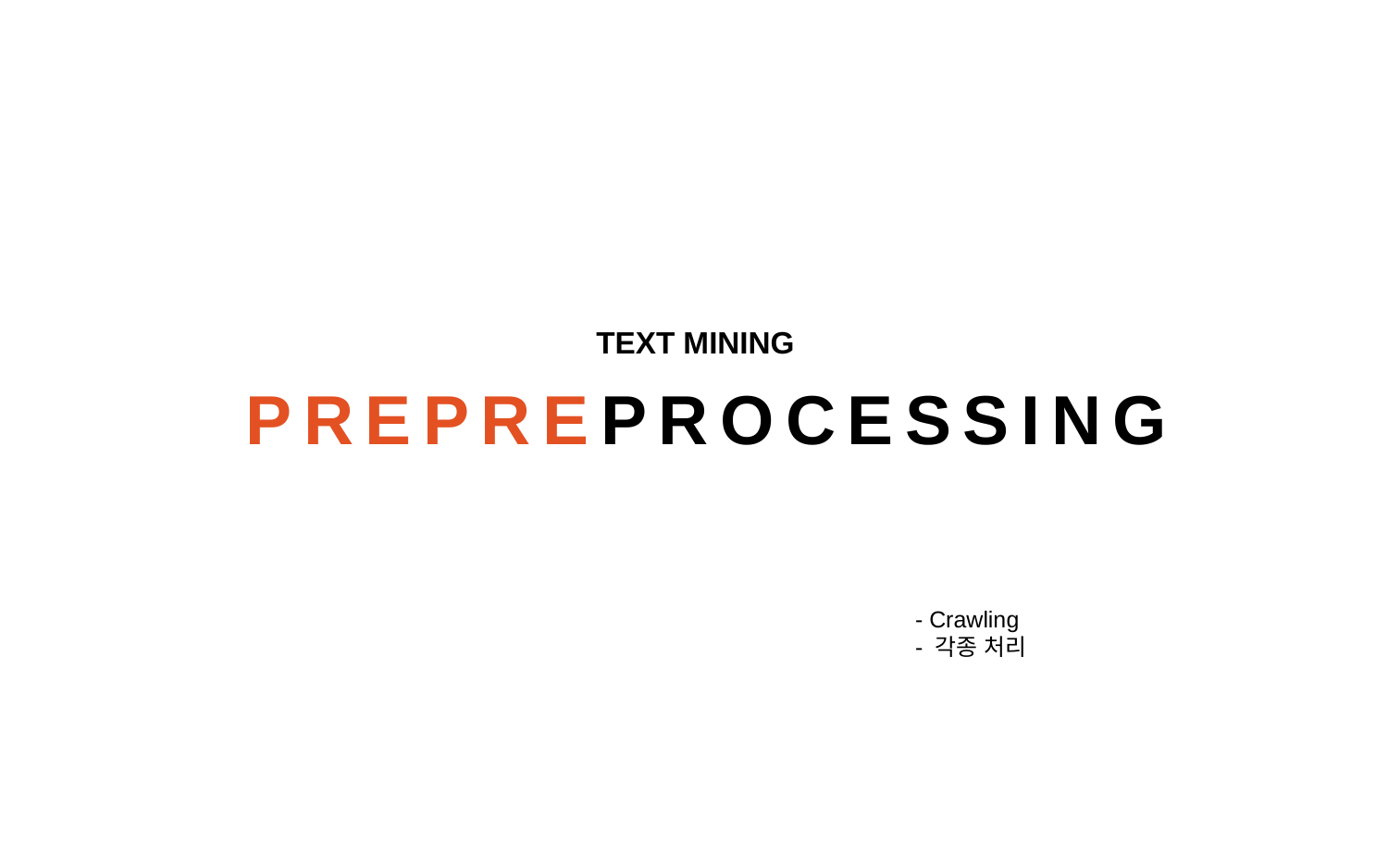

TEXT MINING
PREPREPROCESSING
- Crawling
- 각종 처리